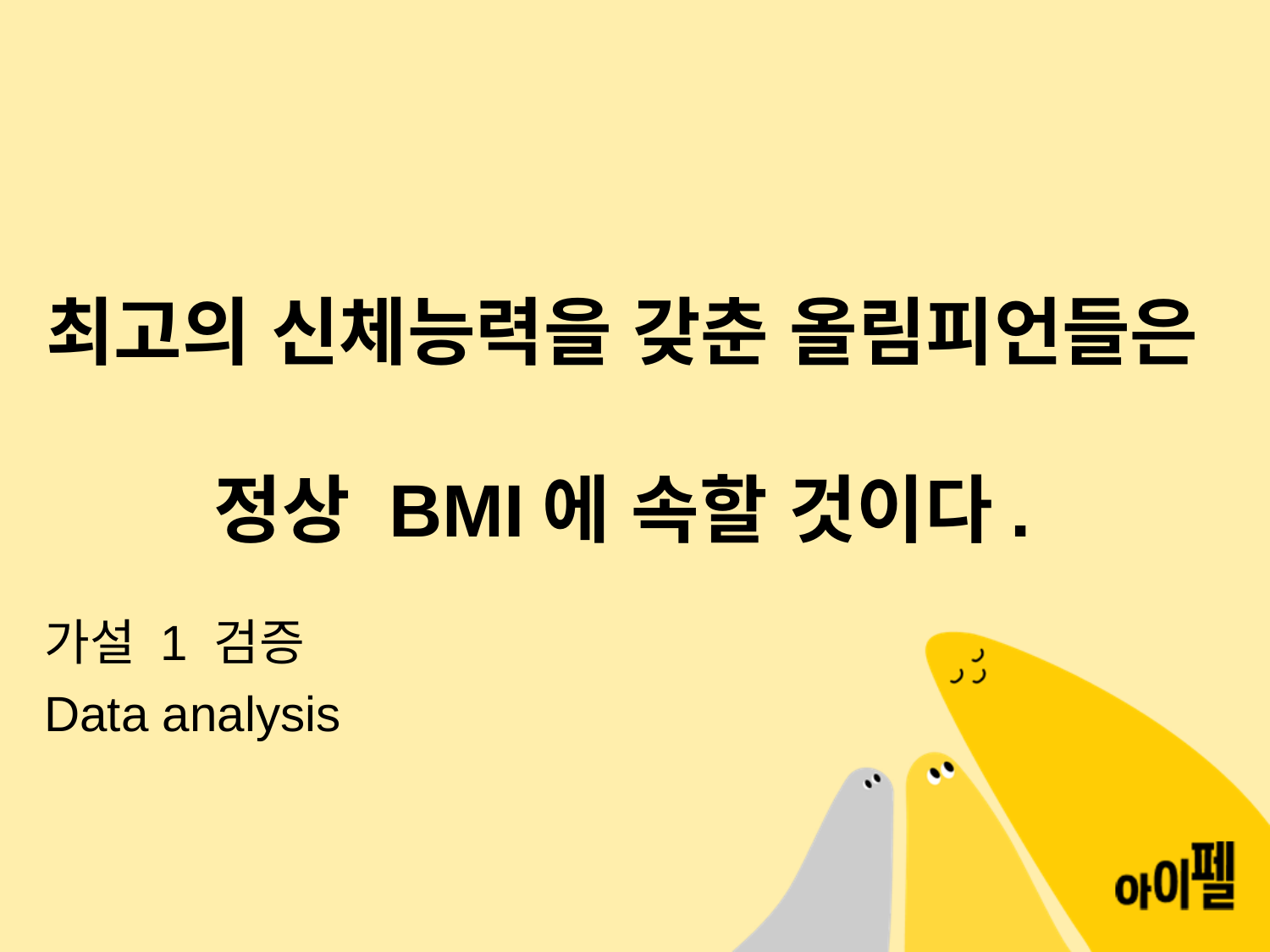

# 최고의 신체능력을 갖춘 올림피언들은 정상 BMI에 속할 것이다.
가설 1 검증
Data analysis